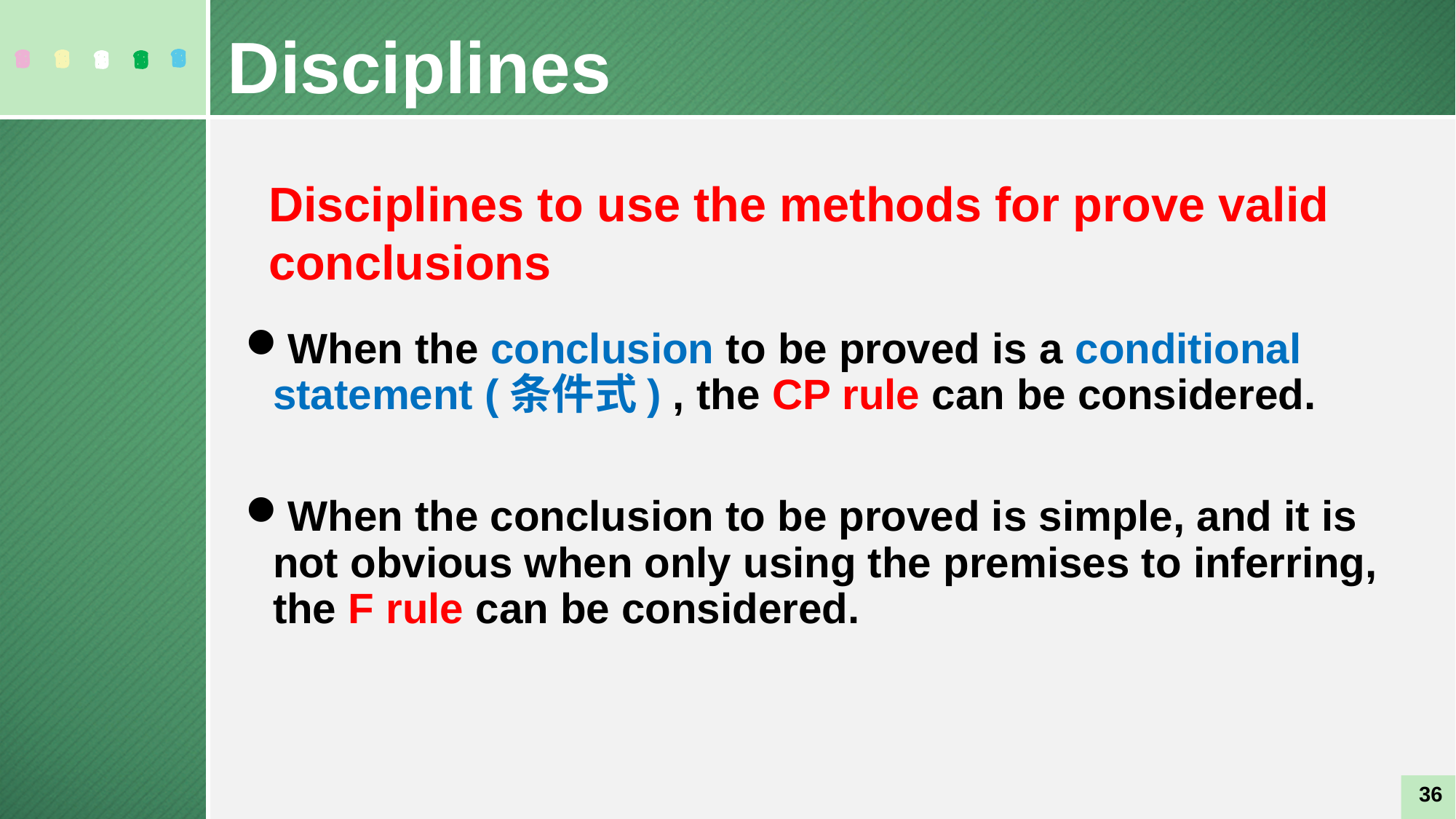

Disciplines

Disciplines to use the methods for prove valid conclusions
When the conclusion to be proved is a conditional statement (条件式) , the CP rule can be considered.

When the conclusion to be proved is simple, and it is not obvious when only using the premises to inferring, the F rule can be considered.